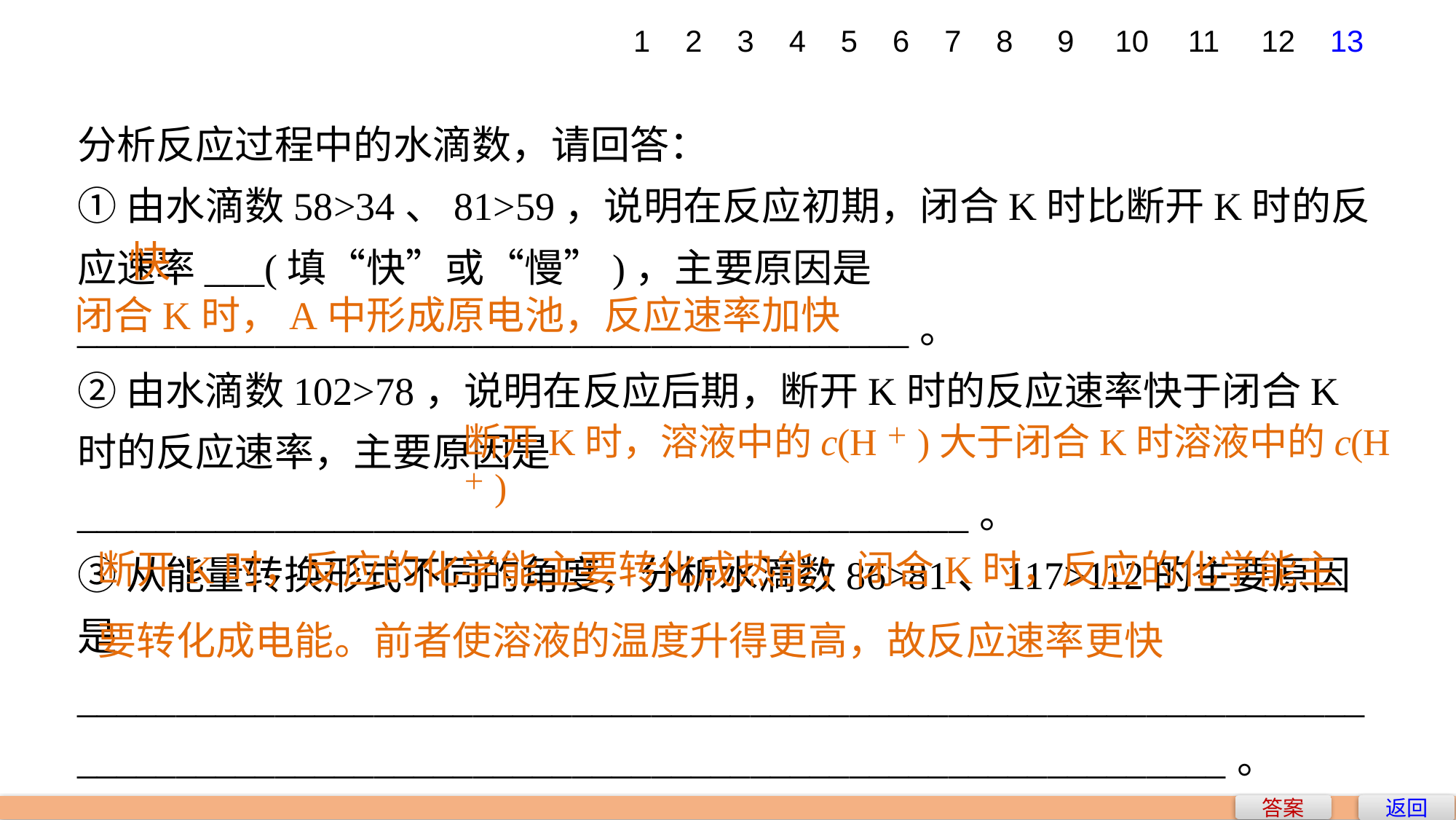

1
2
3
4
5
6
7
8
9
10
11
12
13
分析反应过程中的水滴数，请回答：
①由水滴数58>34、81>59，说明在反应初期，闭合K时比断开K时的反应速率___(填“快”或“慢”)，主要原因是
__________________________________________。
②由水滴数102>78，说明在反应后期，断开K时的反应速率快于闭合K时的反应速率，主要原因是_____________________________________________。
③从能量转换形式不同的角度，分析水滴数86>81、117>112的主要原因是___________________________________________________________________________________________________________________________。
快
闭合K时，A中形成原电池，反应速率加快
断开K时，溶液中的c(H＋)大于闭合K时溶液中的c(H＋)
断开K时，反应的化学能主要转化成热能；闭合K时，反应的化学能主要转化成电能。前者使溶液的温度升得更高，故反应速率更快
返回
答案